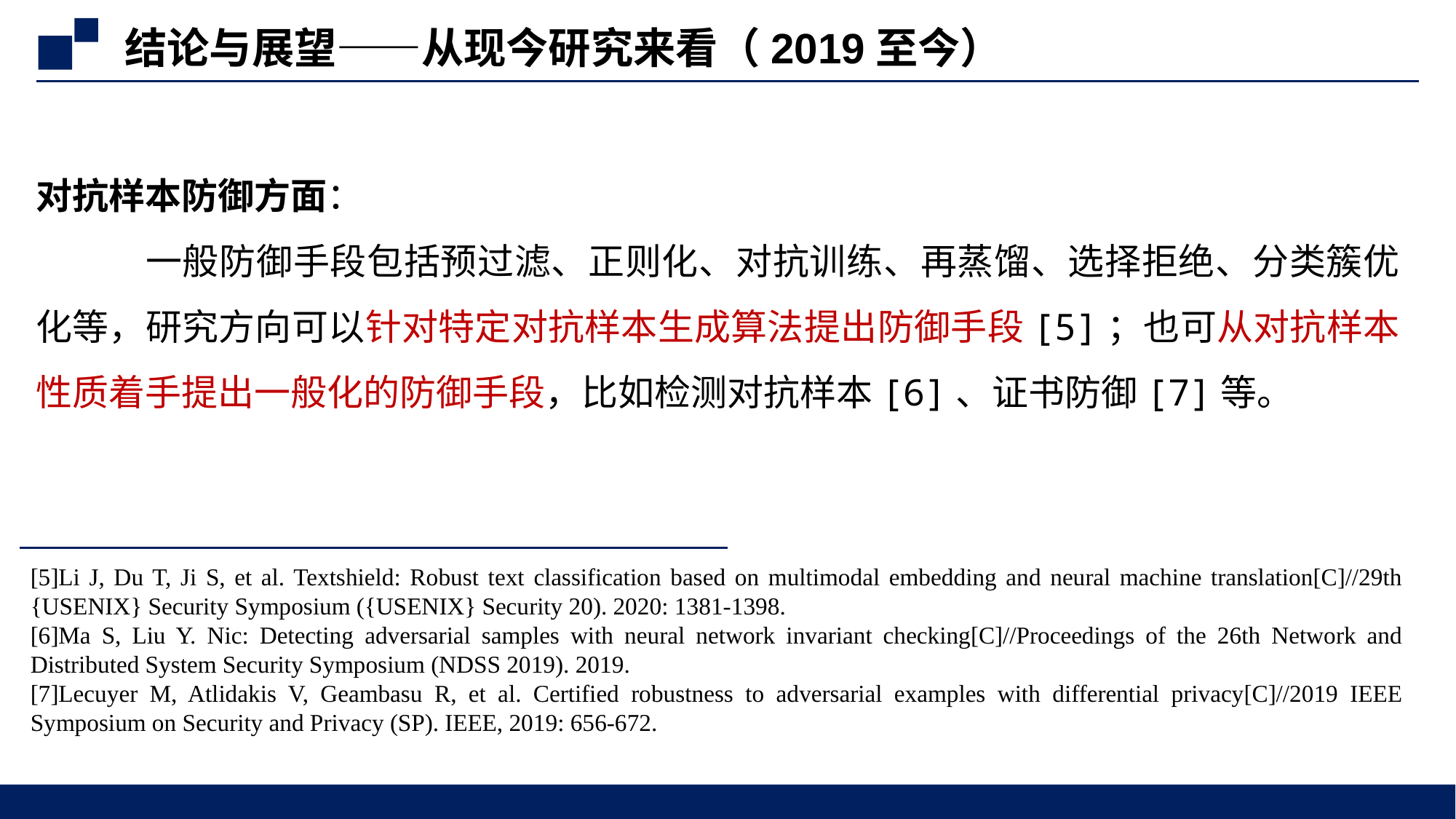

结论与展望——从现今研究来看（2019至今）

对抗样本防御方面：
	一般防御手段包括预过滤、正则化、对抗训练、再蒸馏、选择拒绝、分类簇优化等，研究方向可以针对特定对抗样本生成算法提出防御手段[5]；也可从对抗样本性质着手提出一般化的防御手段，比如检测对抗样本[6]、证书防御[7]等。
[5]Li J, Du T, Ji S, et al. Textshield: Robust text classification based on multimodal embedding and neural machine translation[C]//29th {USENIX} Security Symposium ({USENIX} Security 20). 2020: 1381-1398.
[6]Ma S, Liu Y. Nic: Detecting adversarial samples with neural network invariant checking[C]//Proceedings of the 26th Network and Distributed System Security Symposium (NDSS 2019). 2019.
[7]Lecuyer M, Atlidakis V, Geambasu R, et al. Certified robustness to adversarial examples with differential privacy[C]//2019 IEEE Symposium on Security and Privacy (SP). IEEE, 2019: 656-672.